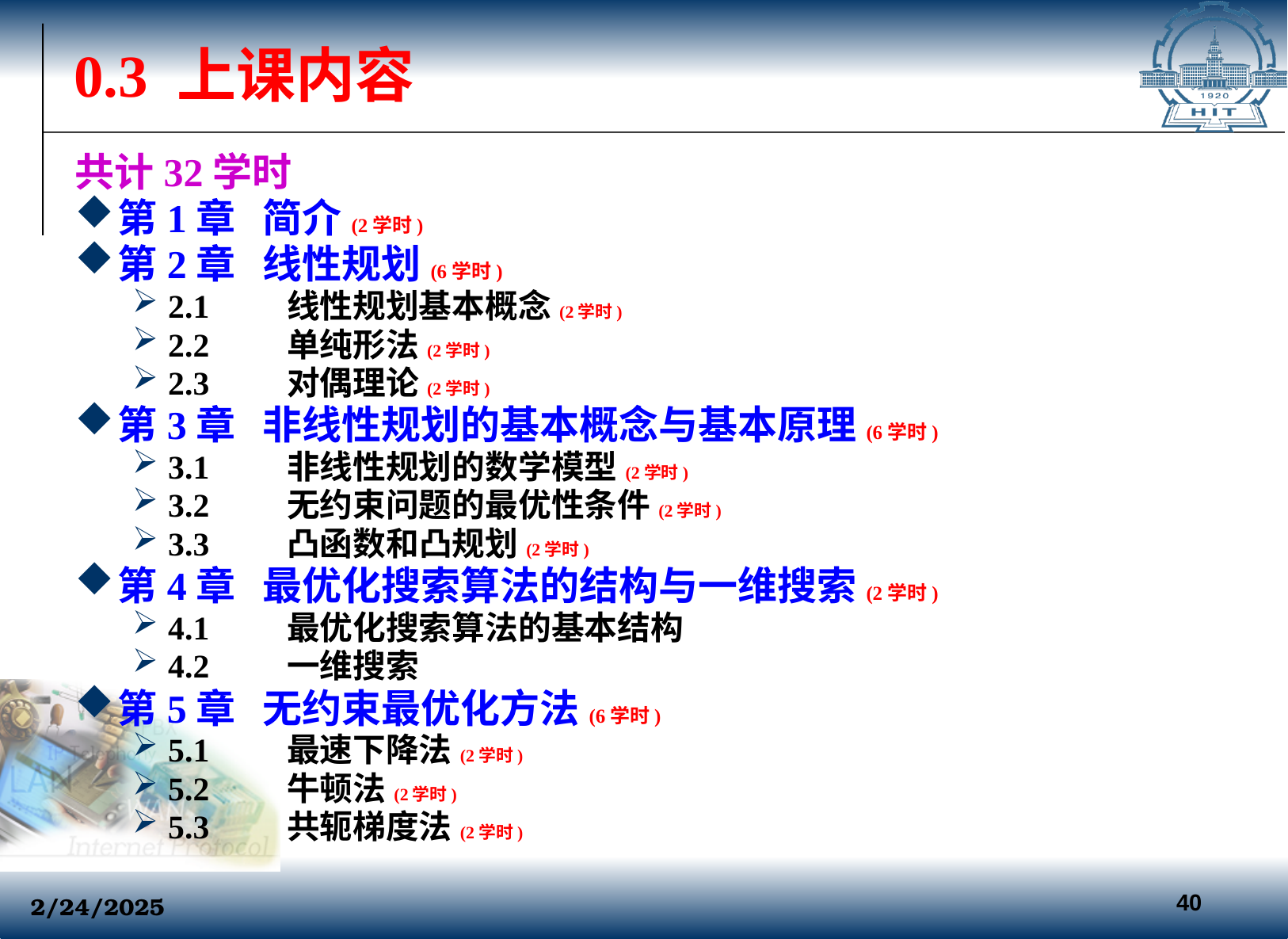

0.3 上课内容
共计32学时
第1章   简介(2学时)
第2章   线性规划(6学时)
2.1	线性规划基本概念(2学时)
2.2	单纯形法(2学时)
2.3	对偶理论(2学时)
第3章   非线性规划的基本概念与基本原理(6学时)
3.1	非线性规划的数学模型(2学时)
3.2	无约束问题的最优性条件(2学时)
3.3	凸函数和凸规划(2学时)
第4章   最优化搜索算法的结构与一维搜索(2学时)
4.1	最优化搜索算法的基本结构
4.2 	一维搜索
第5章   无约束最优化方法(6学时)
5.1	最速下降法(2学时)
5.2	牛顿法(2学时)
5.3	共轭梯度法(2学时)